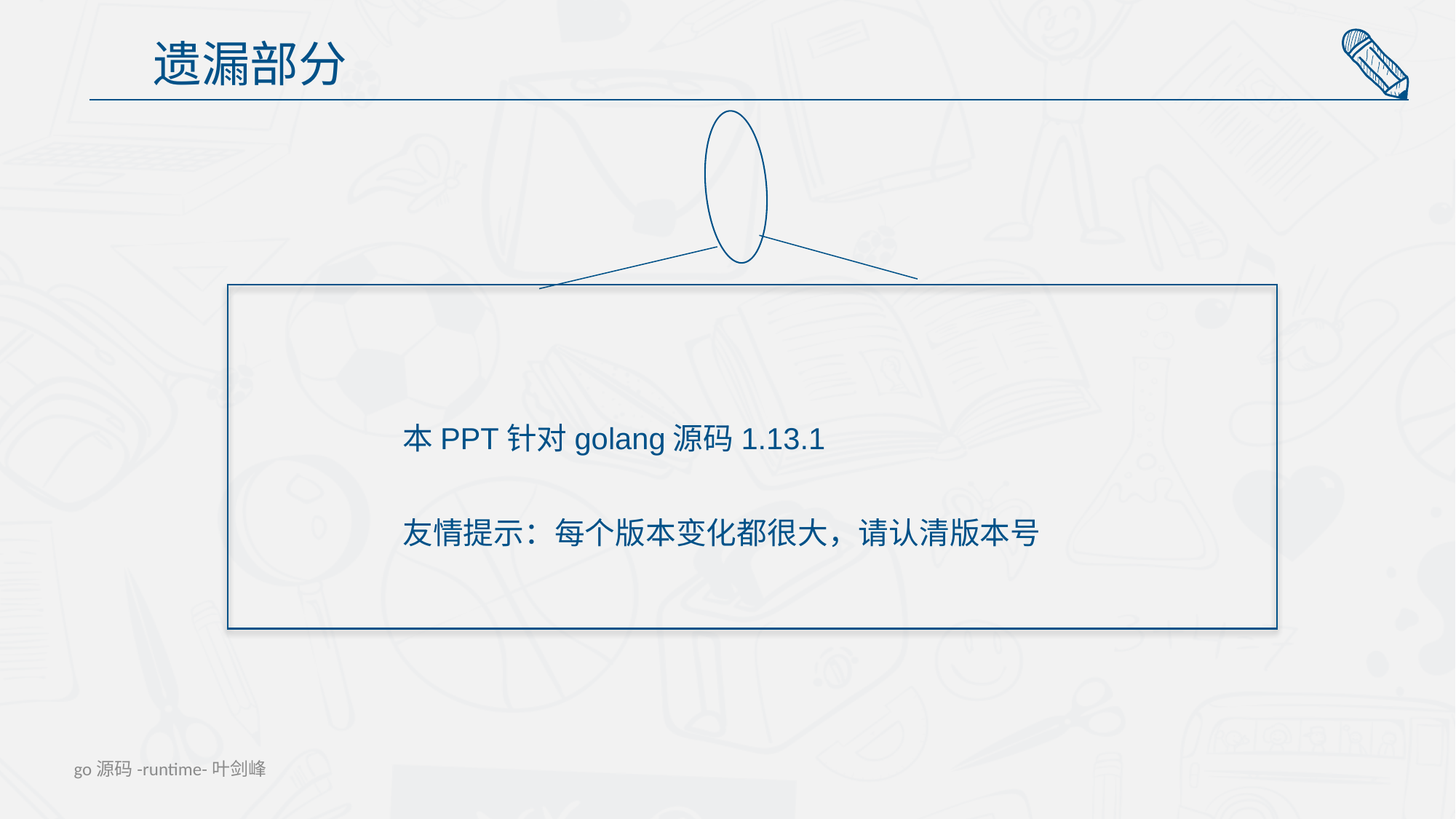

遗漏部分

本PPT针对golang源码1.13.1

友情提示：每个版本变化都很大，请认清版本号
go源码-runtime-叶剑峰